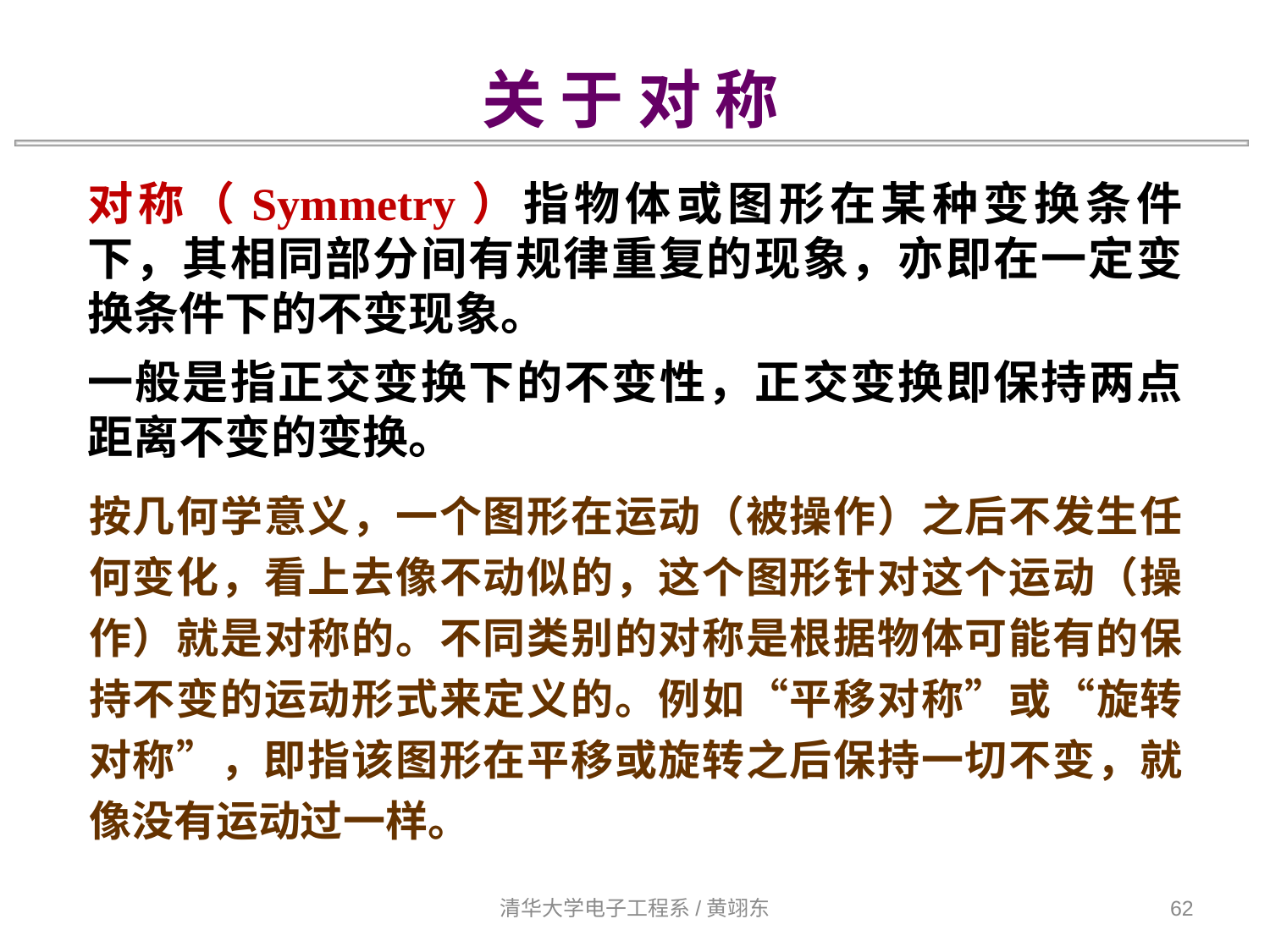

关 于 对 称

对称（Symmetry）指物体或图形在某种变换条件下，其相同部分间有规律重复的现象，亦即在一定变换条件下的不变现象。
一般是指正交变换下的不变性，正交变换即保持两点距离不变的变换。
按几何学意义，一个图形在运动（被操作）之后不发生任何变化，看上去像不动似的，这个图形针对这个运动（操作）就是对称的。不同类别的对称是根据物体可能有的保持不变的运动形式来定义的。例如“平移对称”或“旋转对称”，即指该图形在平移或旋转之后保持一切不变，就像没有运动过一样。
清华大学电子工程系/黄翊东
62